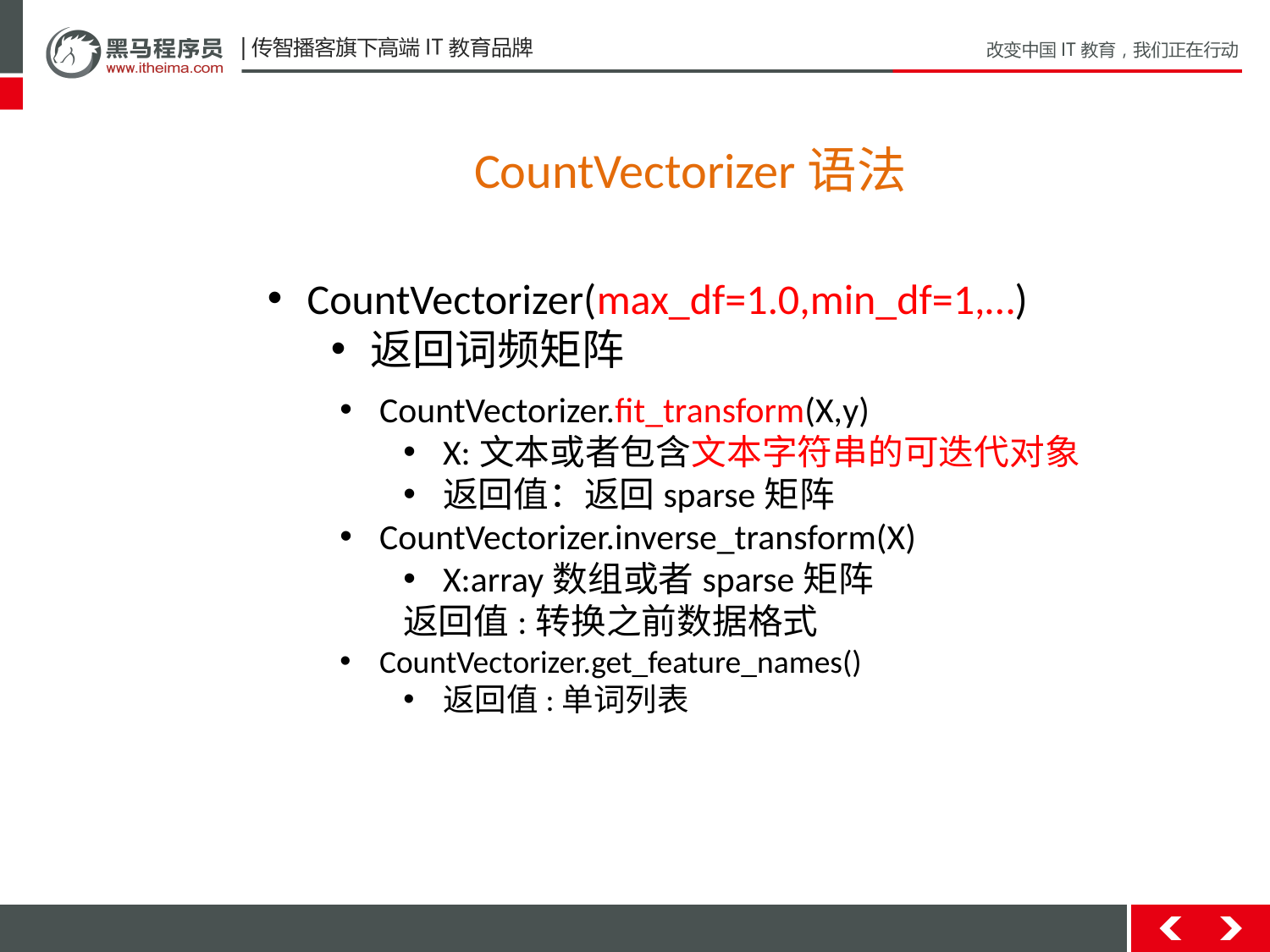

CountVectorizer语法
CountVectorizer(max_df=1.0,min_df=1,…)
返回词频矩阵
CountVectorizer.fit_transform(X,y)
X:文本或者包含文本字符串的可迭代对象
返回值：返回sparse矩阵
CountVectorizer.inverse_transform(X)
X:array数组或者sparse矩阵
返回值:转换之前数据格式
CountVectorizer.get_feature_names()
返回值:单词列表